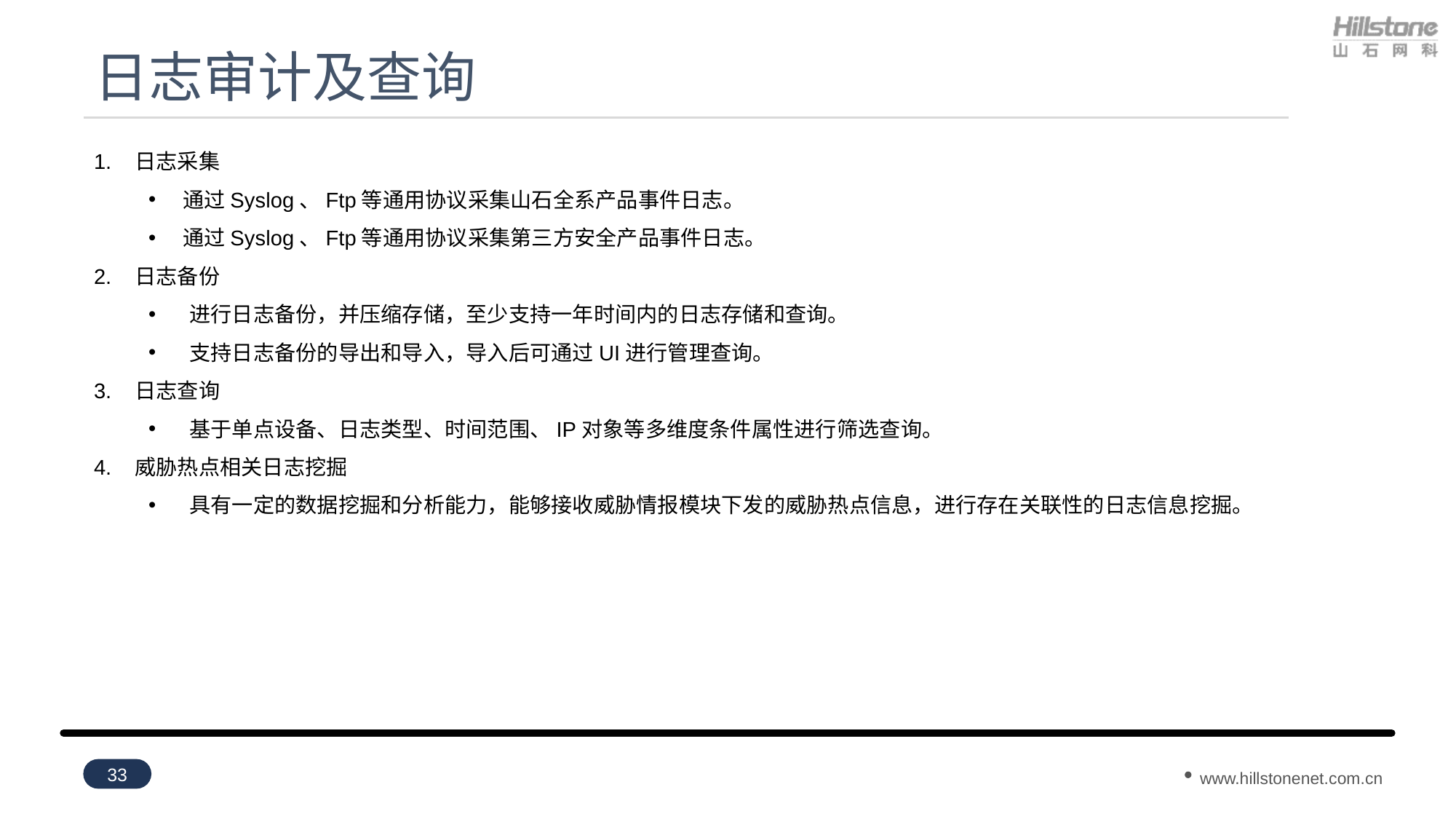

# 日志审计及查询
日志采集
通过Syslog、Ftp等通用协议采集山石全系产品事件日志。
通过Syslog、Ftp等通用协议采集第三方安全产品事件日志。
日志备份
进行日志备份，并压缩存储，至少支持一年时间内的日志存储和查询。
支持日志备份的导出和导入，导入后可通过UI进行管理查询。
日志查询
基于单点设备、日志类型、时间范围、IP对象等多维度条件属性进行筛选查询。
威胁热点相关日志挖掘
具有一定的数据挖掘和分析能力，能够接收威胁情报模块下发的威胁热点信息，进行存在关联性的日志信息挖掘。

33